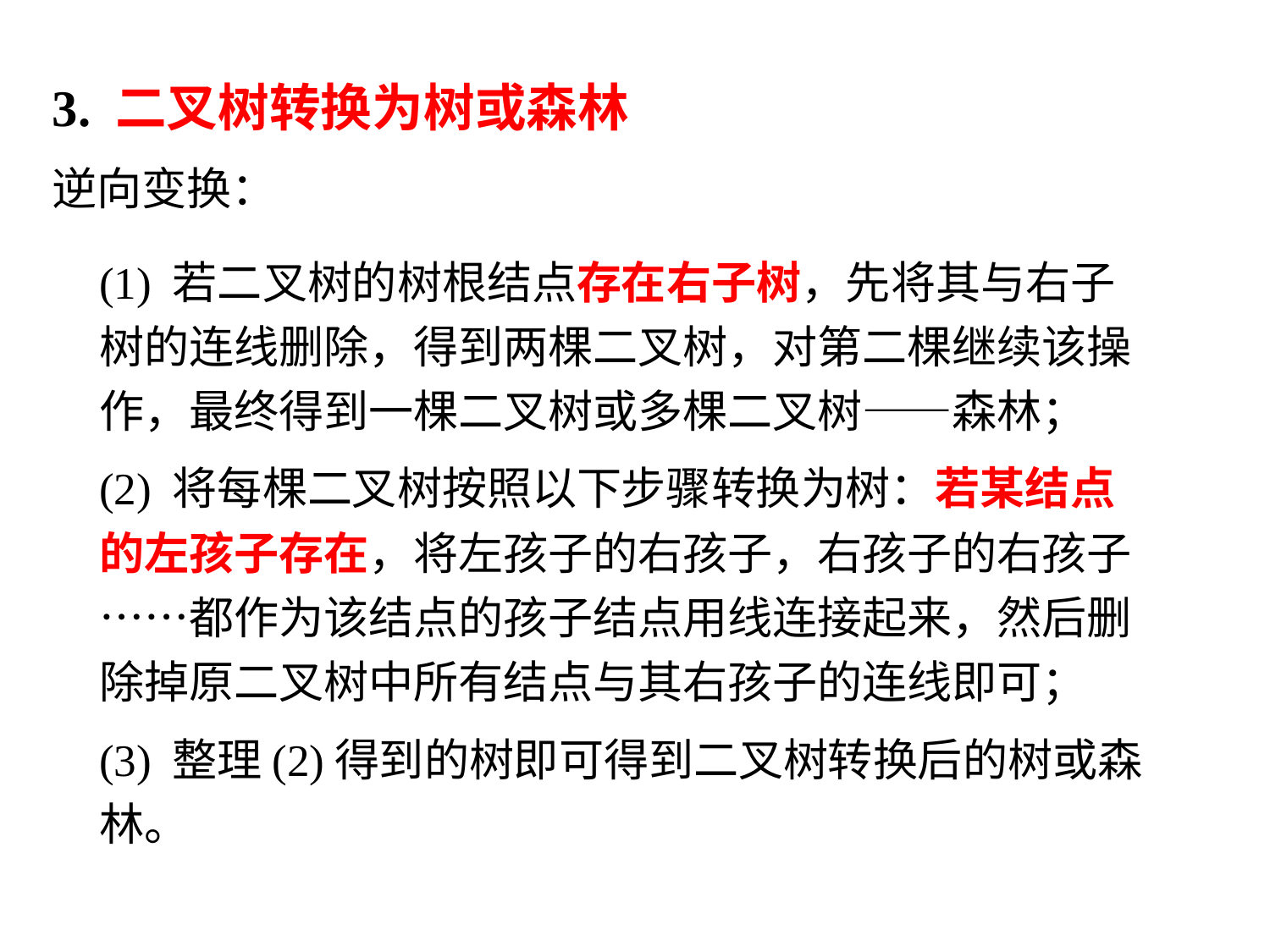

3. 二叉树转换为树或森林
逆向变换：
	(1) 若二叉树的树根结点存在右子树，先将其与右子树的连线删除，得到两棵二叉树，对第二棵继续该操作，最终得到一棵二叉树或多棵二叉树——森林；
	(2) 将每棵二叉树按照以下步骤转换为树：若某结点的左孩子存在，将左孩子的右孩子，右孩子的右孩子……都作为该结点的孩子结点用线连接起来，然后删除掉原二叉树中所有结点与其右孩子的连线即可；
	(3) 整理(2)得到的树即可得到二叉树转换后的树或森林。